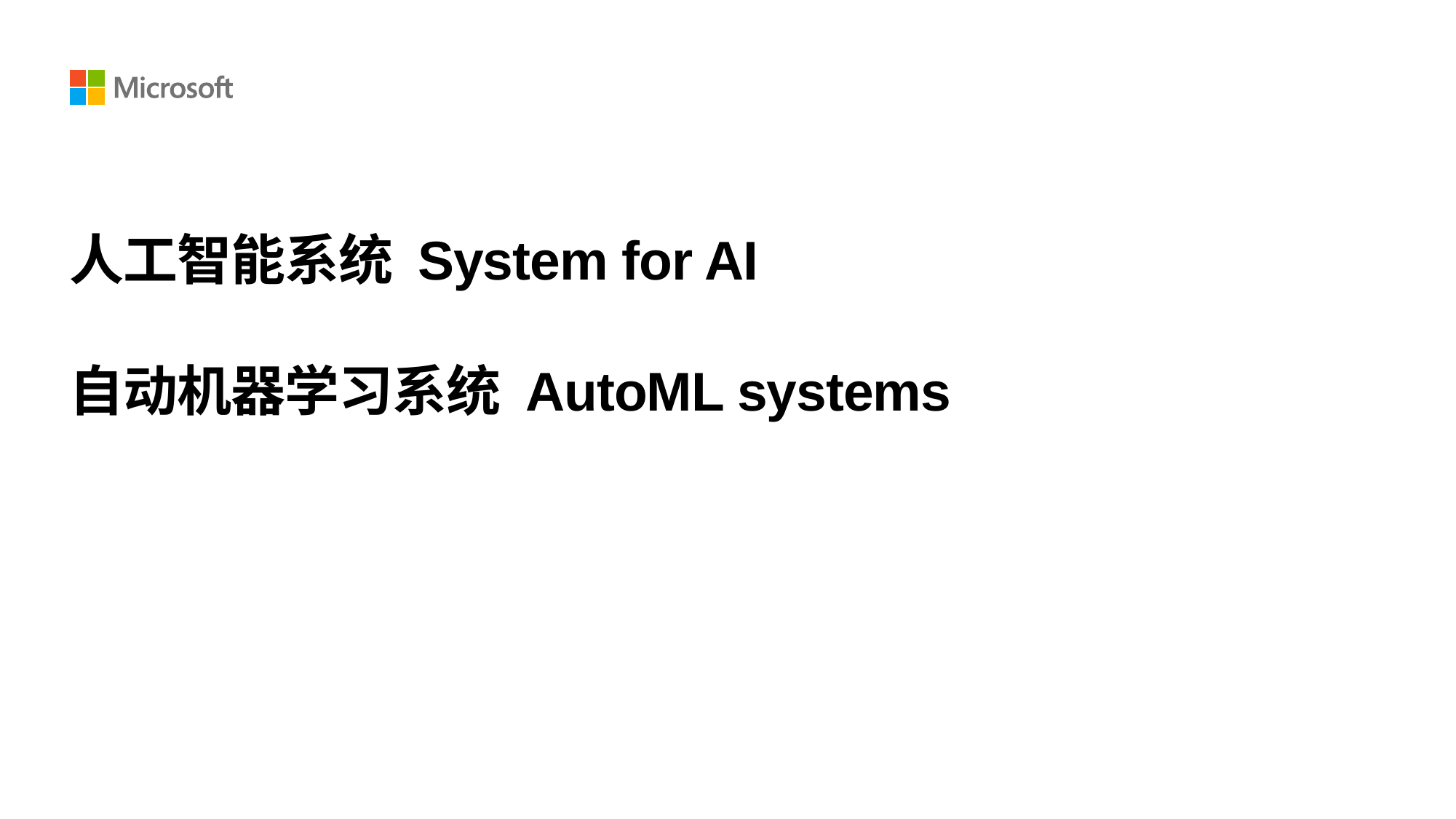

# 人工智能系统 System for AI 自动机器学习系统 AutoML systems